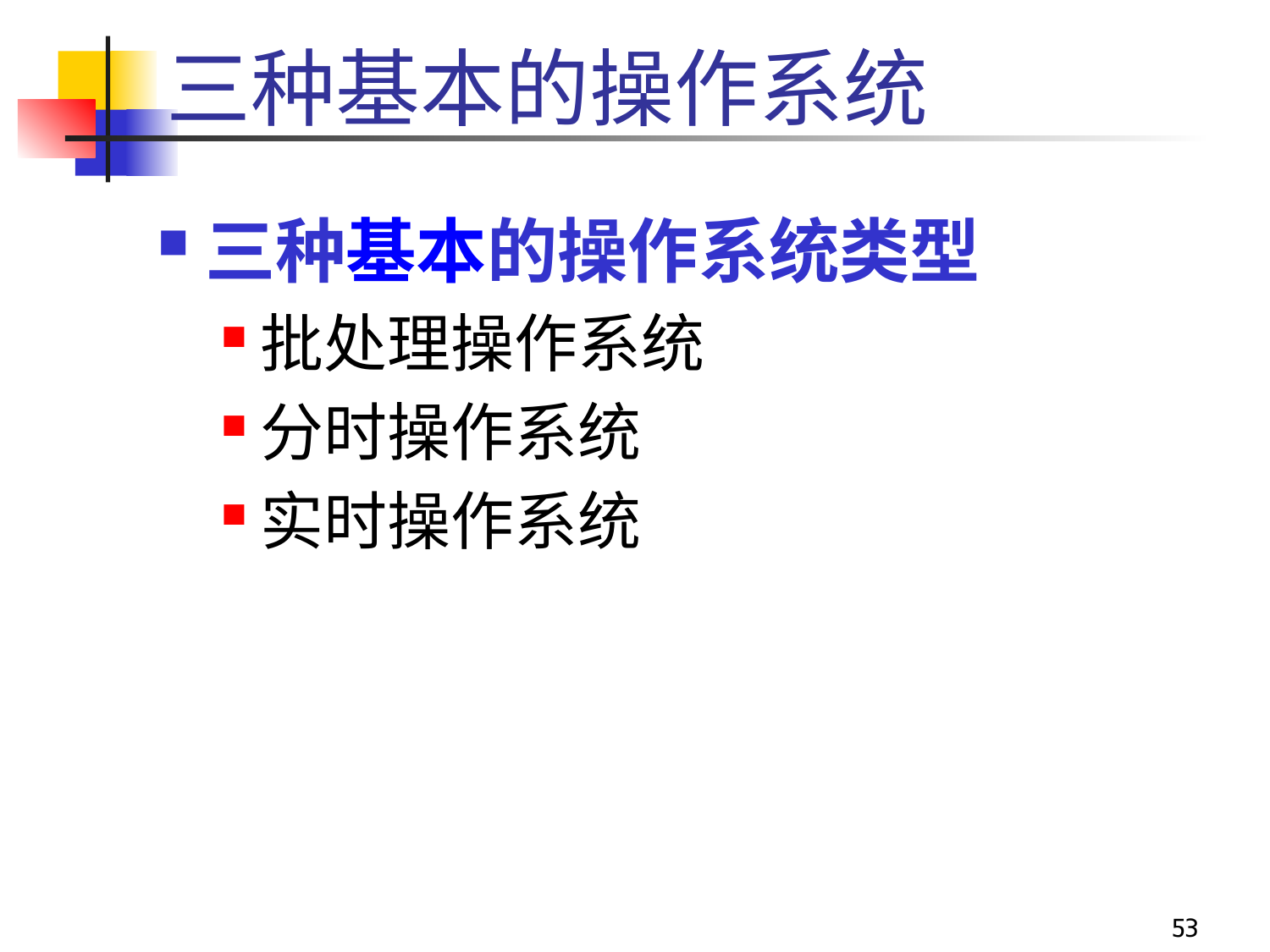

三种基本的操作系统
三种基本的操作系统类型
批处理操作系统
分时操作系统
实时操作系统

53